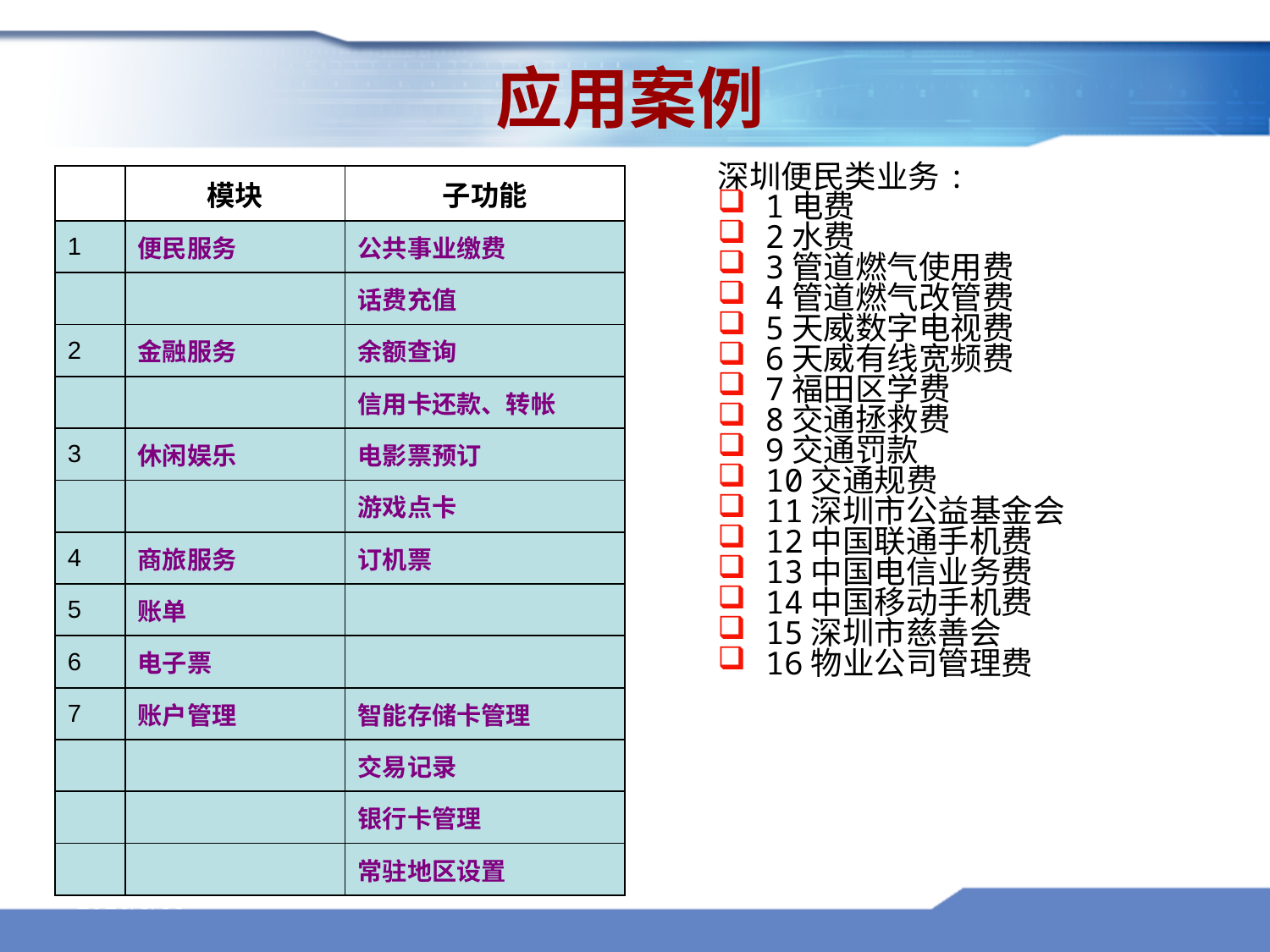

应用案例
深圳便民类业务:
1电费
2水费
3管道燃气使用费
4管道燃气改管费
5天威数字电视费
6天威有线宽频费
7福田区学费
8交通拯救费
9交通罚款
10交通规费
11深圳市公益基金会
12中国联通手机费
13中国电信业务费
14中国移动手机费
15深圳市慈善会
16物业公司管理费

|  | 模块 | 子功能 |
| --- | --- | --- |
| 1 | 便民服务 | 公共事业缴费 |
|  |  | 话费充值 |
| 2 | 金融服务 | 余额查询 |
|  |  | 信用卡还款、转帐 |
| 3 | 休闲娱乐 | 电影票预订 |
|  |  | 游戏点卡 |
| 4 | 商旅服务 | 订机票 |
| 5 | 账单 |  |
| 6 | 电子票 |  |
| 7 | 账户管理 | 智能存储卡管理 |
|  |  | 交易记录 |
|  |  | 银行卡管理 |
|  |  | 常驻地区设置 |
2016/8/30